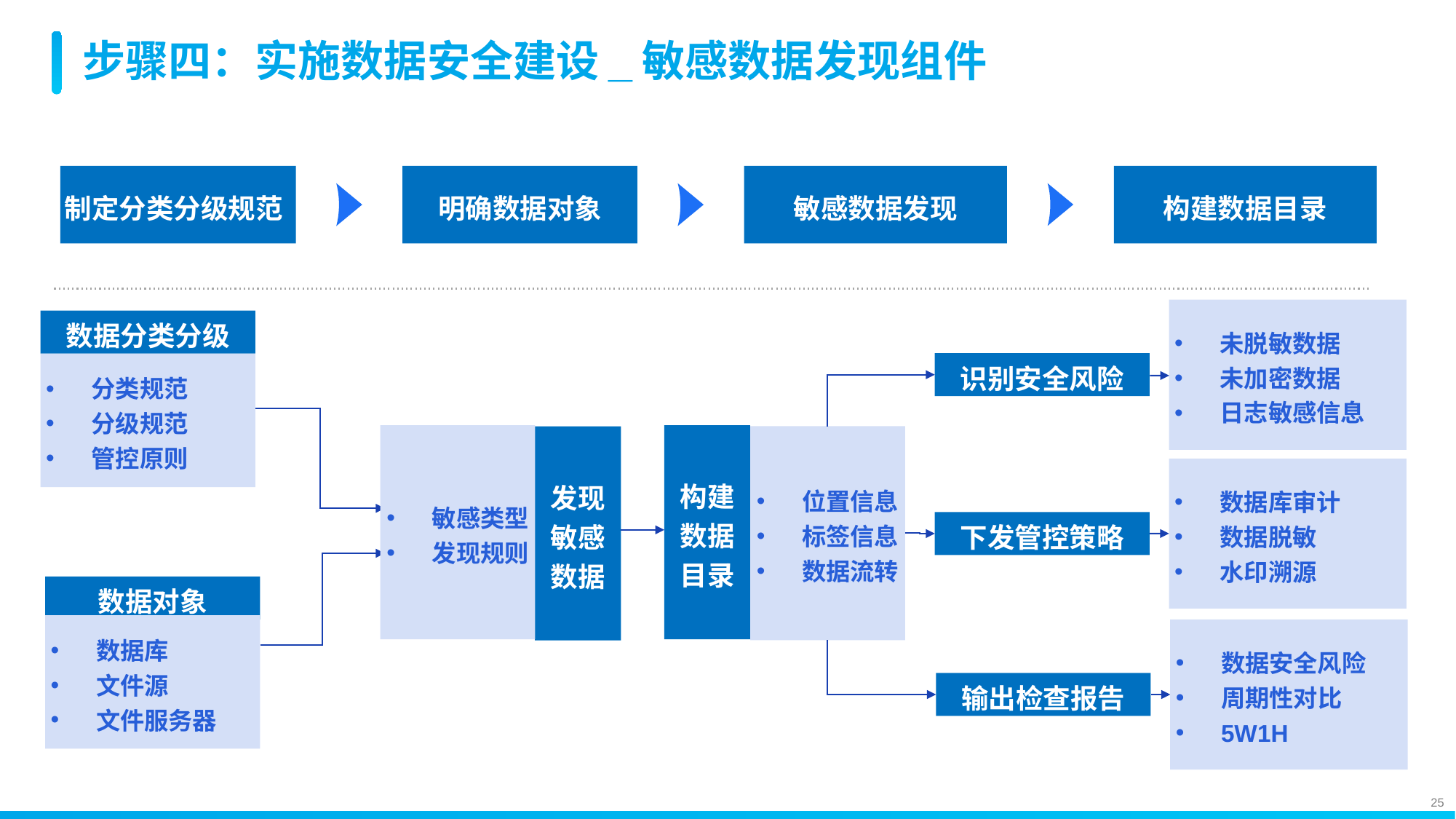

# 步骤四：实施数据安全建设_敏感数据发现组件

制定分类分级规范
明确数据对象
敏感数据发现
构建数据目录

未脱敏数据
未加密数据
日志敏感信息
数据分类分级
识别安全风险
分类规范
分级规范
管控原则
构建数据目录
敏感类型
发现规则
位置信息
标签信息
数据流转
发现敏感数据
数据库审计
数据脱敏
水印溯源
下发管控策略
数据对象
数据库
文件源
文件服务器
数据安全风险
周期性对比
5W1H
输出检查报告